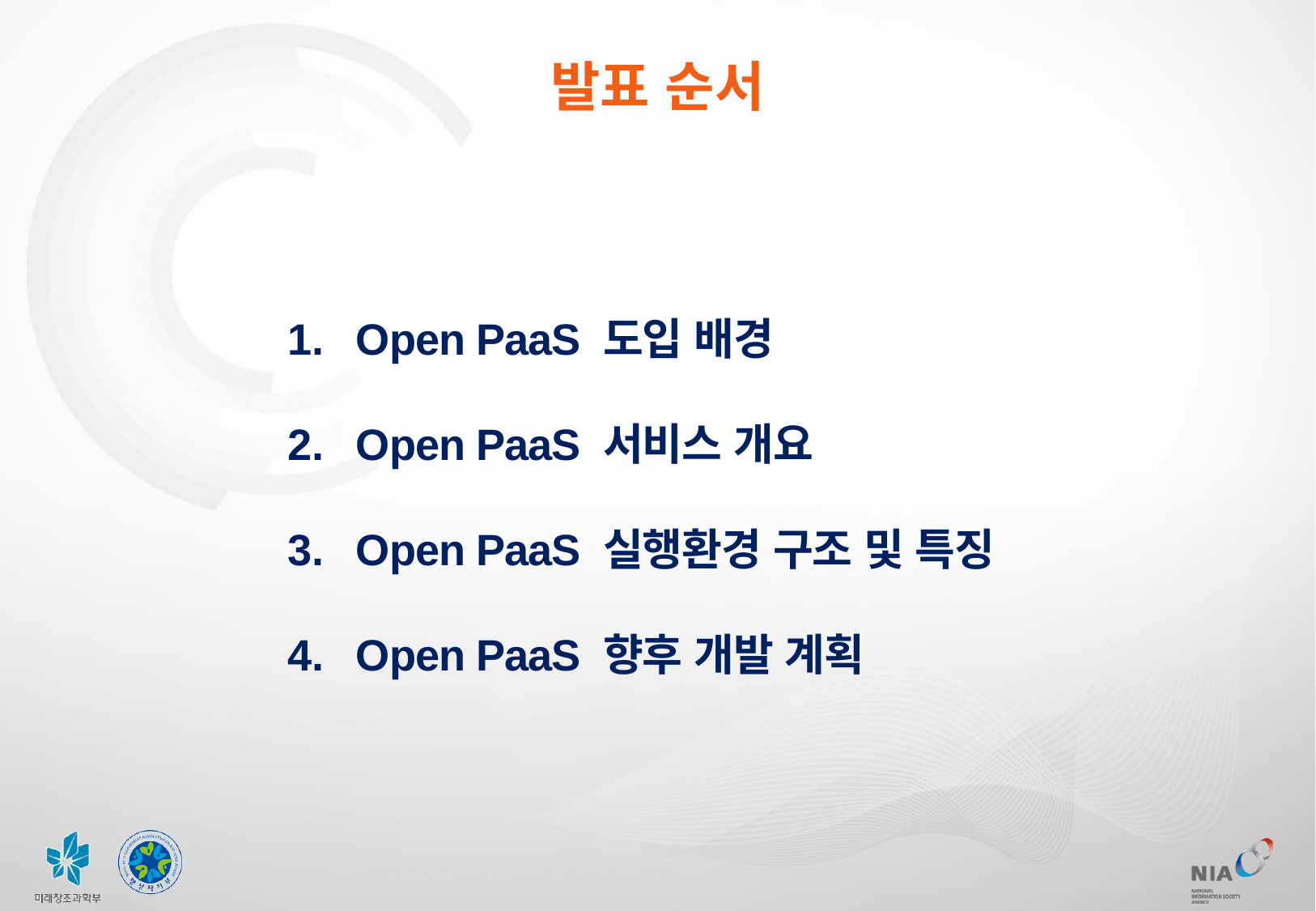

발표 순서

Open PaaS 도입 배경

Open PaaS 서비스 개요

Open PaaS 실행환경 구조 및 특징

Open PaaS 향후 개발 계획